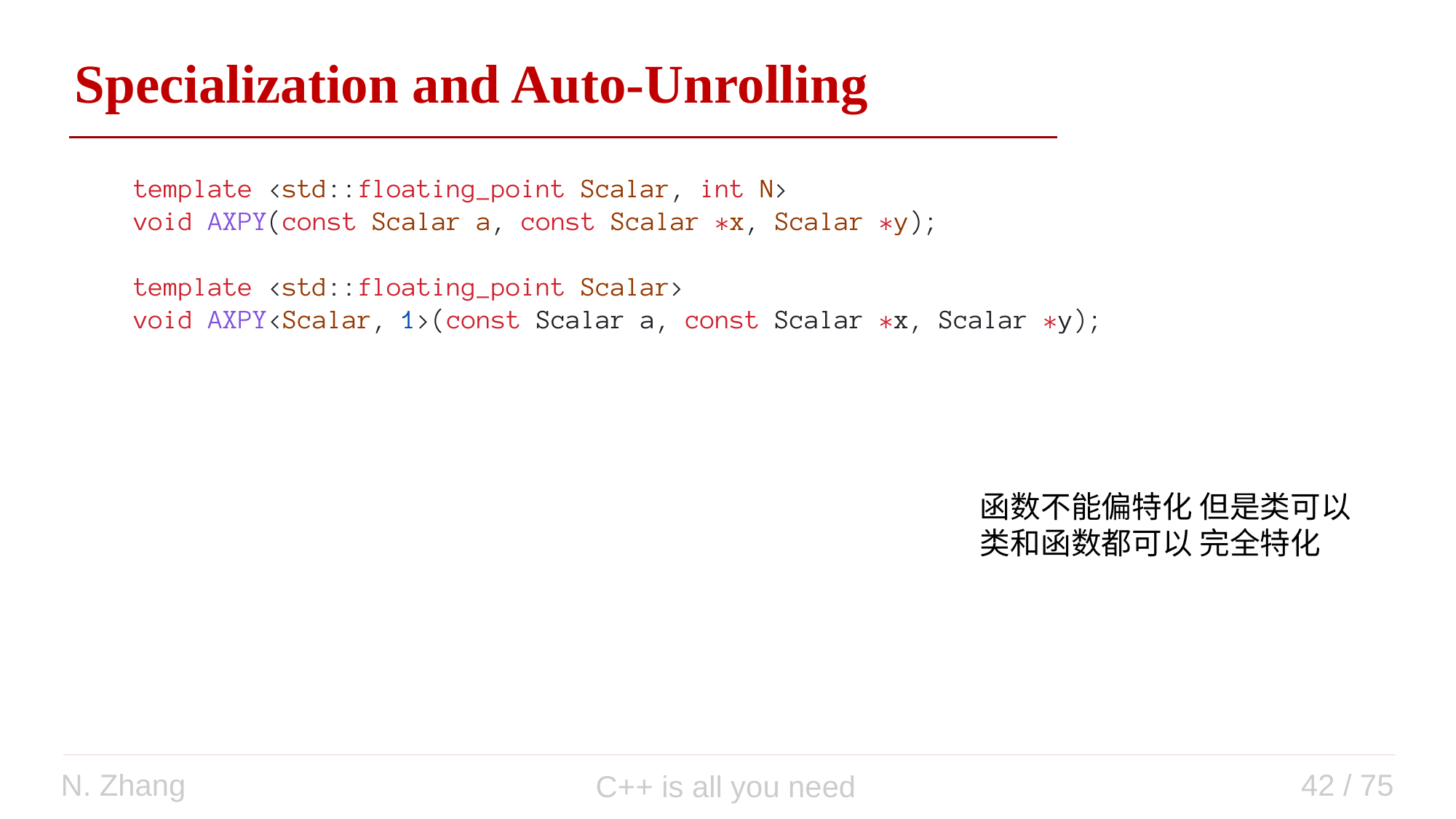

Specialization and Auto-Unrolling
template <std::floating_point Scalar, int N>
void AXPY(const Scalar a, const Scalar *x, Scalar *y);
template <std::floating_point Scalar>
void AXPY<Scalar, 1>(const Scalar a, const Scalar *x, Scalar *y);
函数不能偏特化 但是类可以
类和函数都可以 完全特化
N. Zhang
42 / 75
C++ is all you need